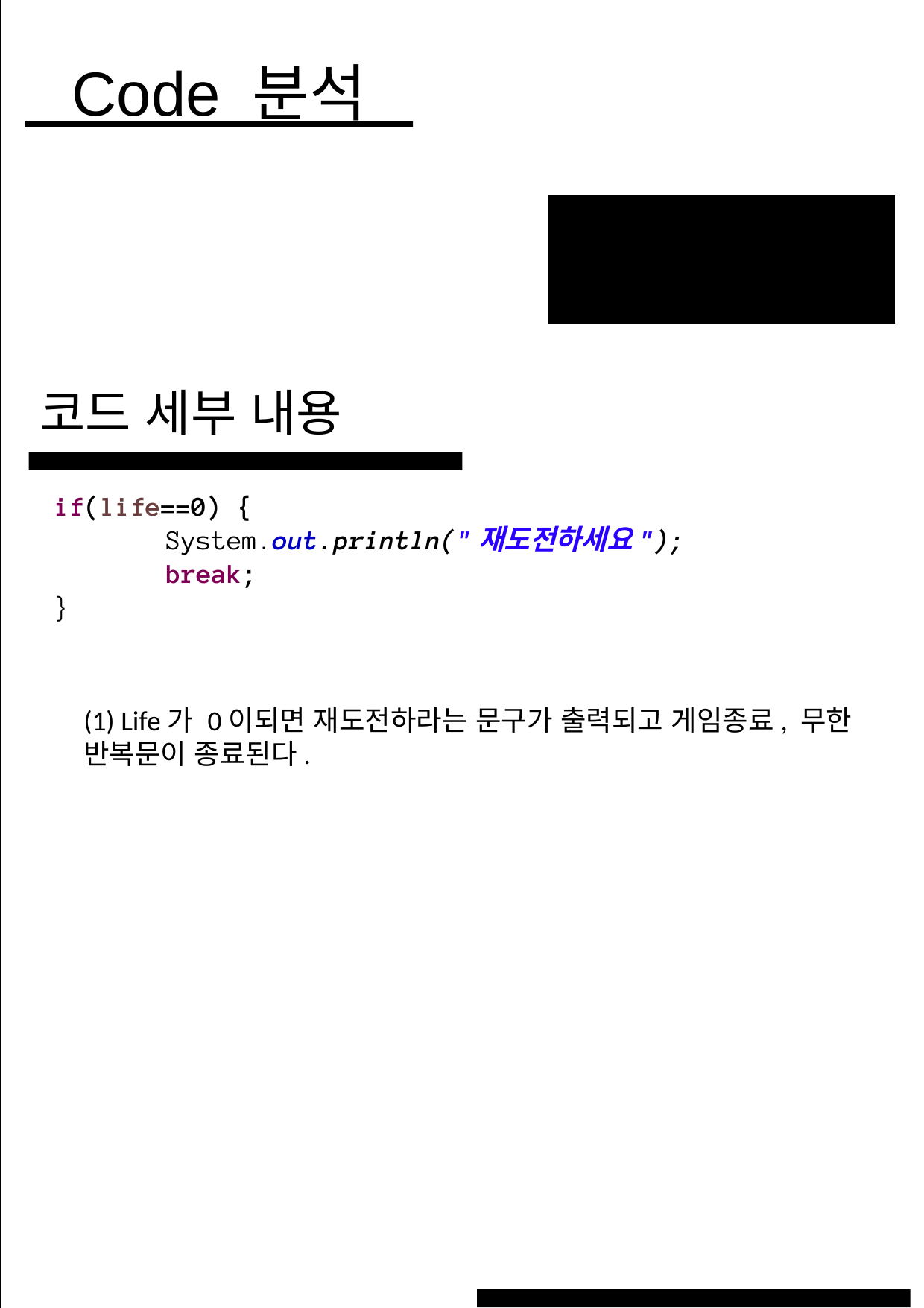

Code 분석

코드 세부 내용
WHAT WE DO?

if(life==0) {
	System.out.println("재도전하세요");
	break;
}

(1) Life가 0이되면 재도전하라는 문구가 출력되고 게임종료, 무한 반복문이 종료된다.

27